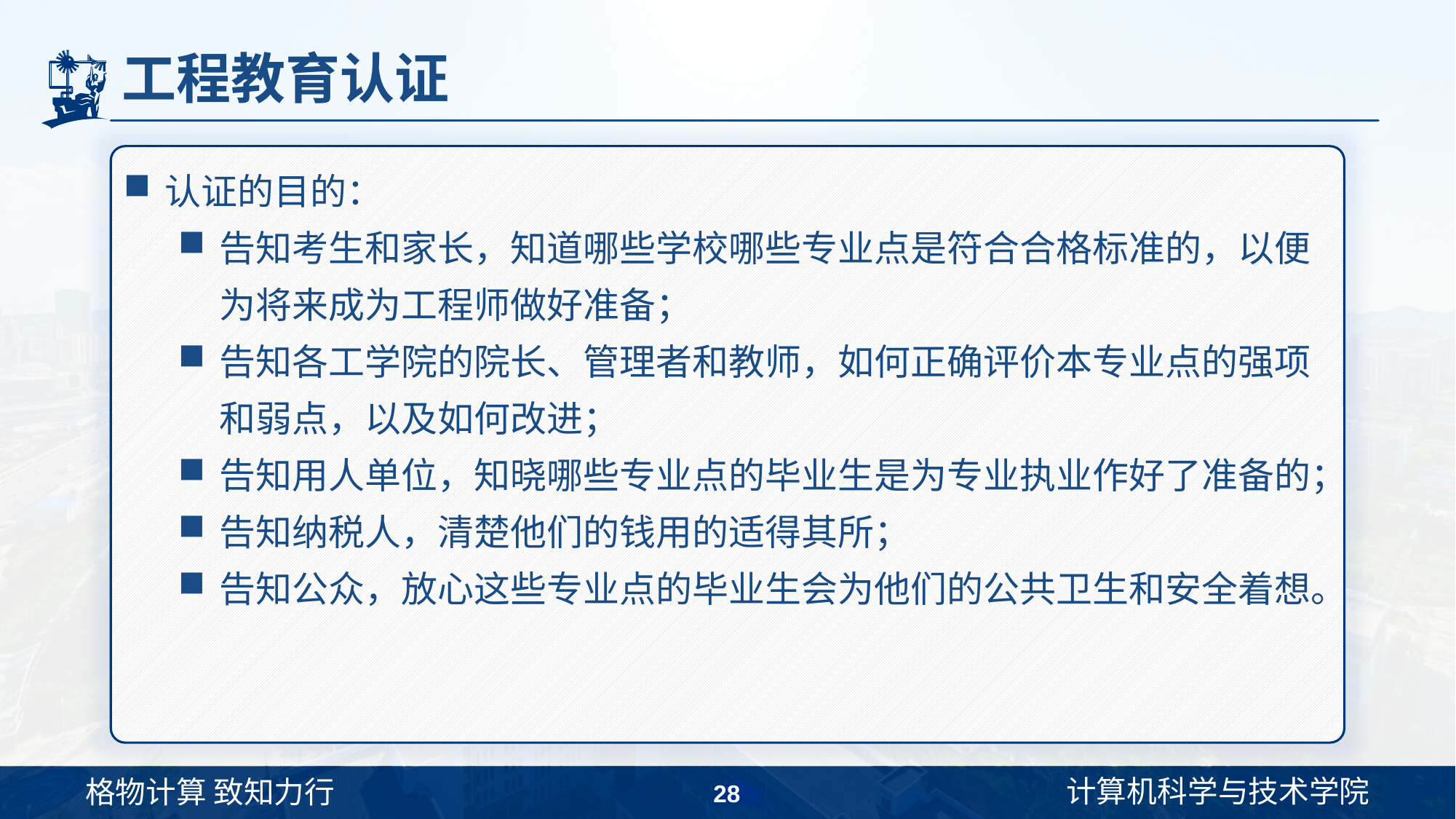

# 工程教育认证
认证的目的：
告知考生和家长，知道哪些学校哪些专业点是符合合格标准的，以便为将来成为工程师做好准备；
告知各工学院的院长、管理者和教师，如何正确评价本专业点的强项和弱点，以及如何改进；
告知用人单位，知晓哪些专业点的毕业生是为专业执业作好了准备的；
告知纳税人，清楚他们的钱用的适得其所；
告知公众，放心这些专业点的毕业生会为他们的公共卫生和安全着想。
28